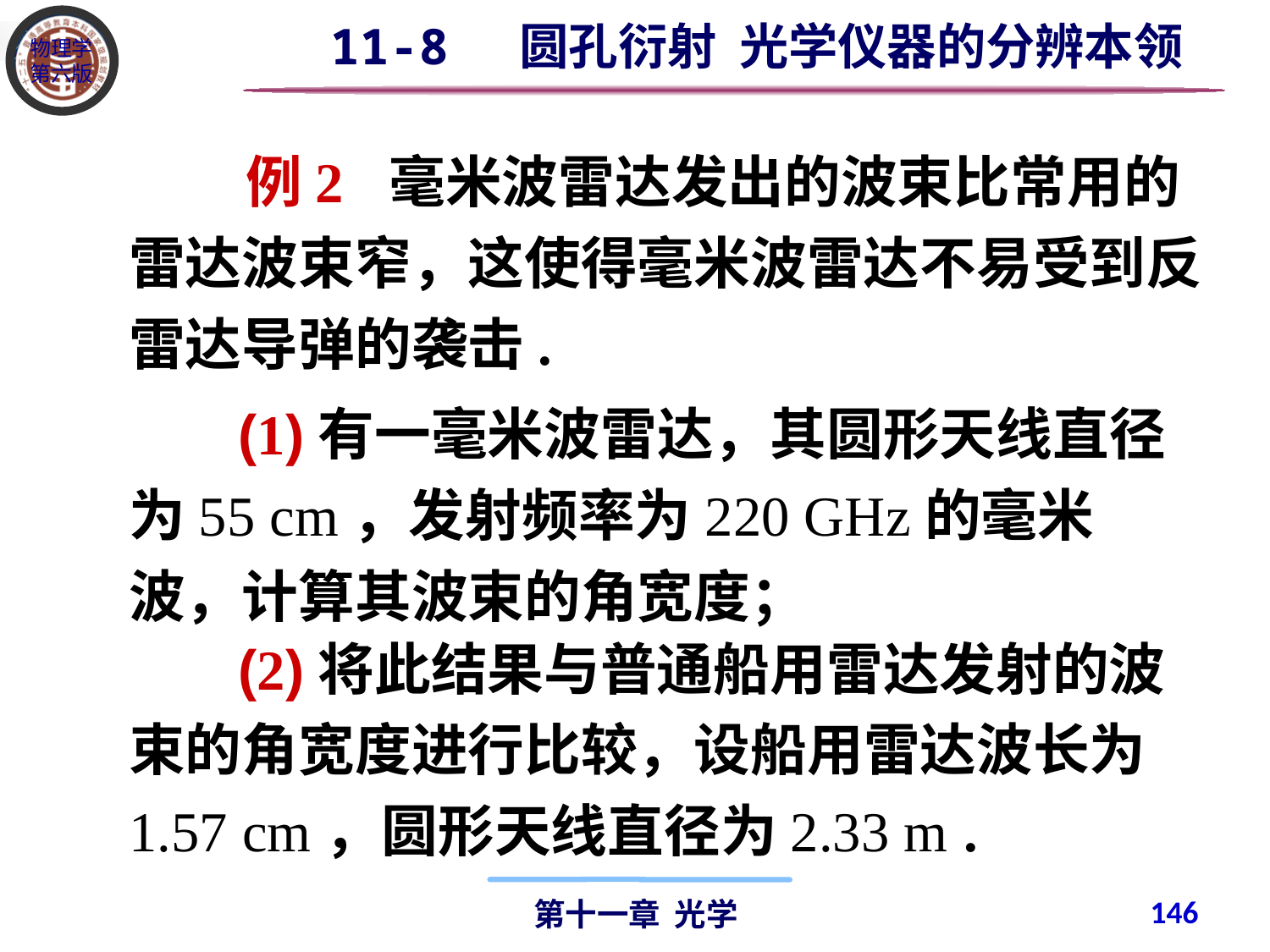

11-8  圆孔衍射  光学仪器的分辨本领

        例2  毫米波雷达发出的波束比常用的雷达波束窄，这使得毫米波雷达不易受到反雷达导弹的袭击.
       (1)有一毫米波雷达，其圆形天线直径为55 cm，发射频率为220 GHz的毫米波，计算其波束的角宽度；
       (2)将此结果与普通船用雷达发射的波束的角宽度进行比较，设船用雷达波长为1.57 cm，圆形天线直径为2.33 m .
146